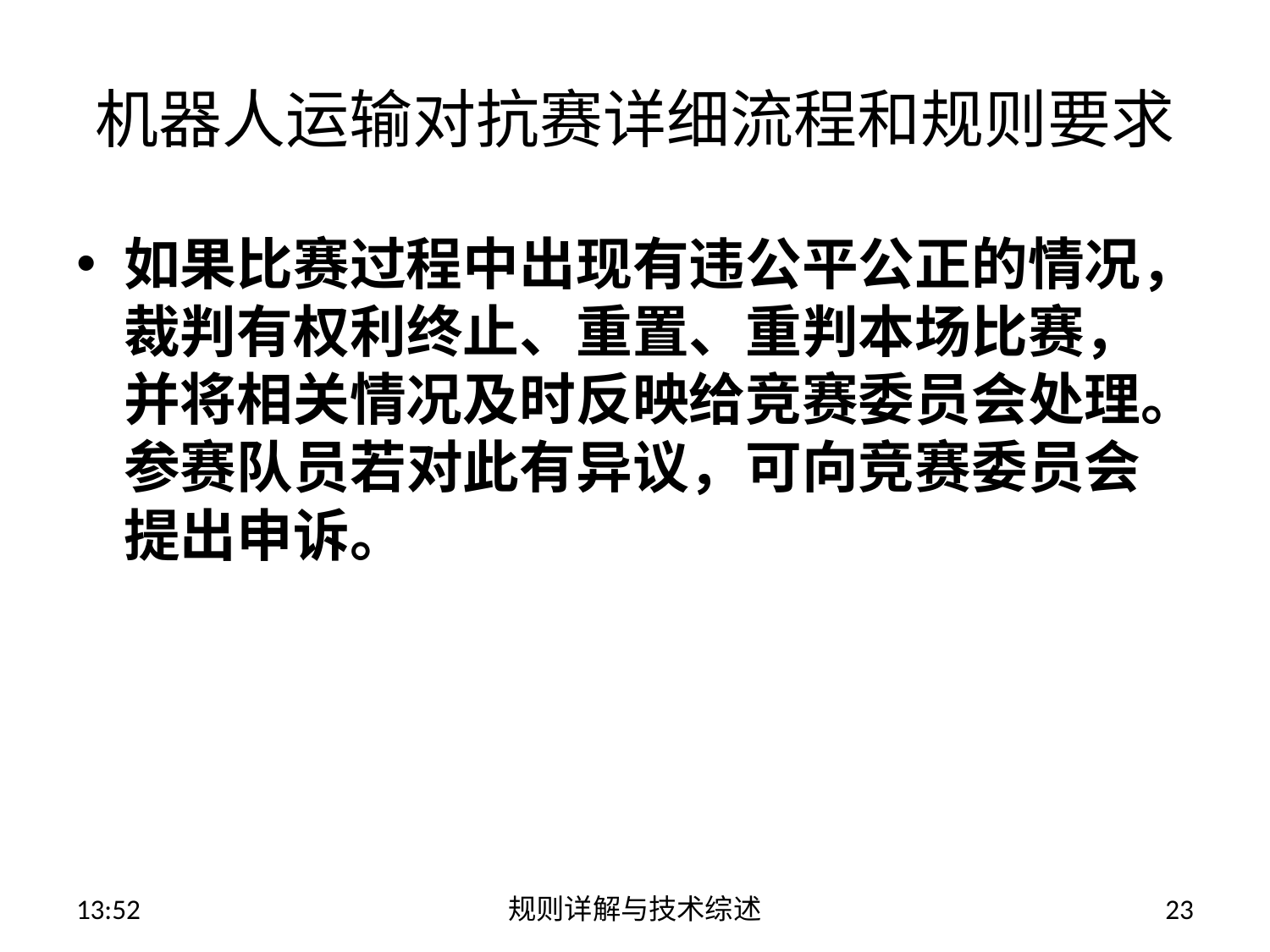

# 机器人运输对抗赛详细流程和规则要求
如果比赛过程中出现有违公平公正的情况，裁判有权利终止、重置、重判本场比赛，并将相关情况及时反映给竞赛委员会处理。参赛队员若对此有异议，可向竞赛委员会提出申诉。
13:52
规则详解与技术综述
23